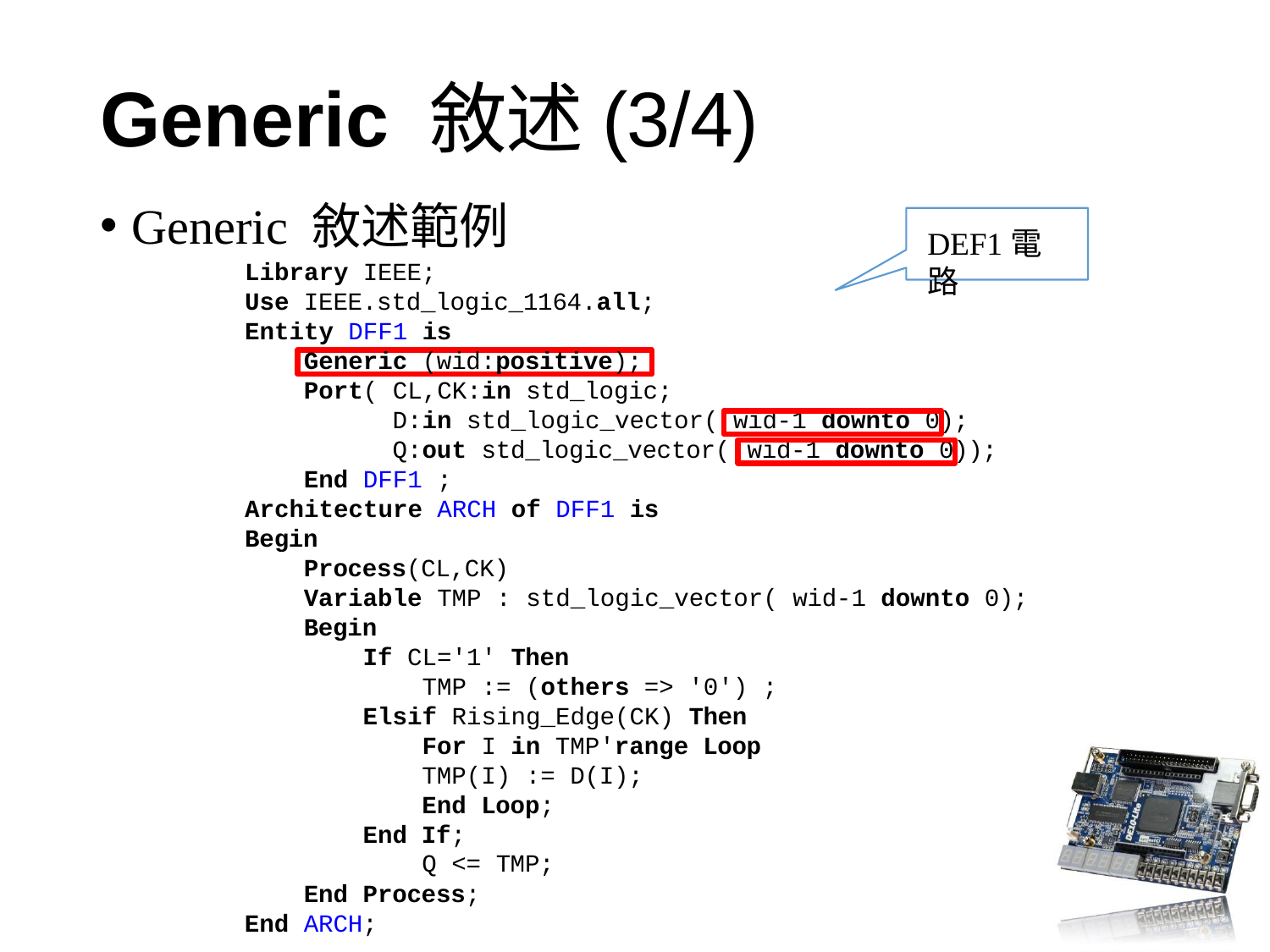

# Generic 敘述(3/4)
Generic 敘述範例
Library IEEE;
Use IEEE.std_logic_1164.all;
Entity DFF1 is

DEF1電路
Generic (wid:positive);
Port( CL,CK:in std_logic;
D:in std_logic_vector( wid-1 downto 0);

Q:out std_logic_vector(
End DFF1 ;
Architecture ARCH of DFF1 is Begin
Process(CL,CK)
wid-1 downto 0));
Variable TMP : std_logic_vector( wid-1 downto 0);
Begin
If CL='1' Then
TMP := (others => '0') ;
Elsif Rising_Edge(CK) Then For I in TMP'range Loop
TMP(I) := D(I);
End Loop; End If;
Q <= TMP;
End Process; End ARCH;